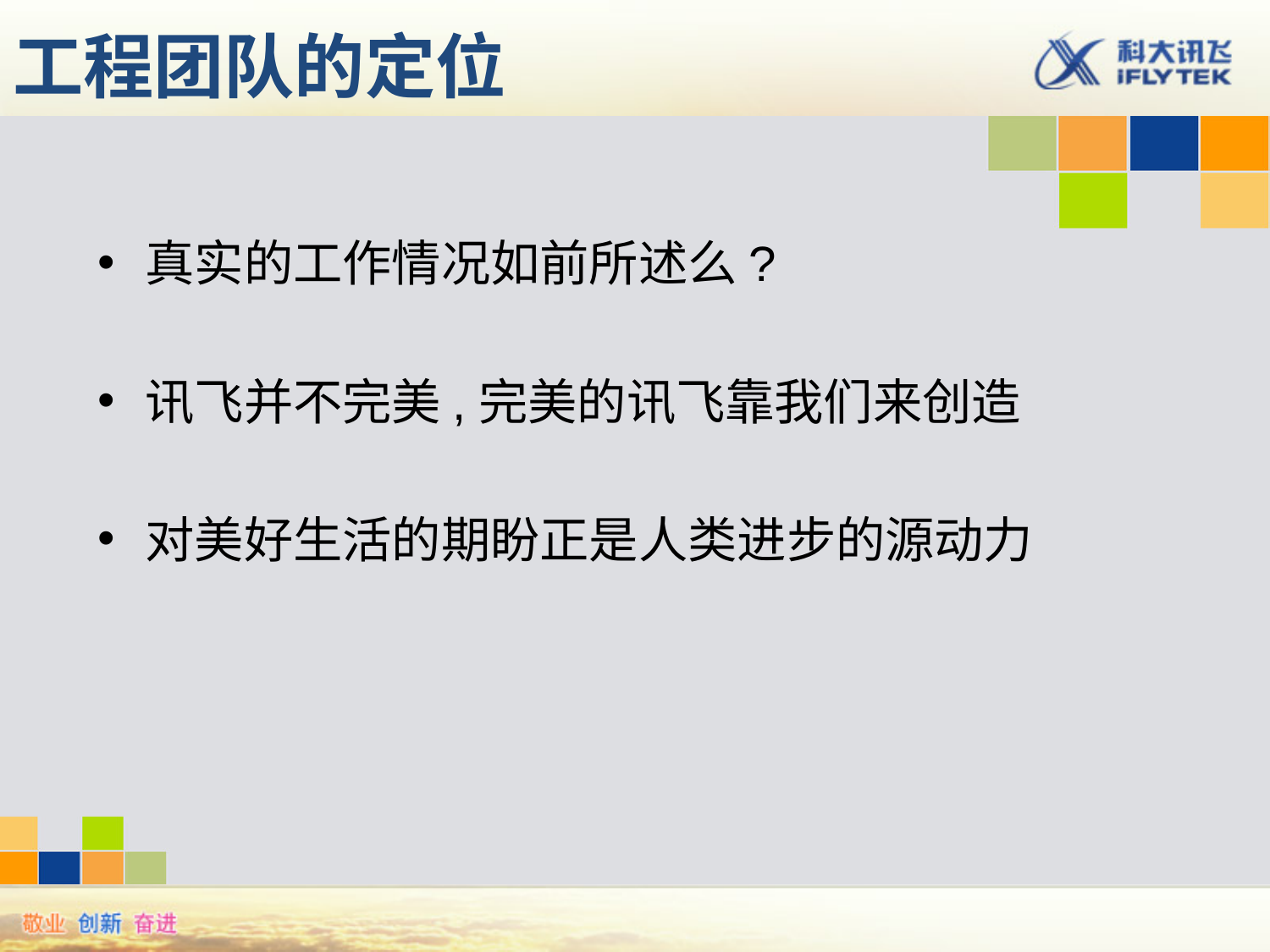

# 工程团队的定位
真实的工作情况如前所述么?

讯飞并不完美,完美的讯飞靠我们来创造

对美好生活的期盼正是人类进步的源动力